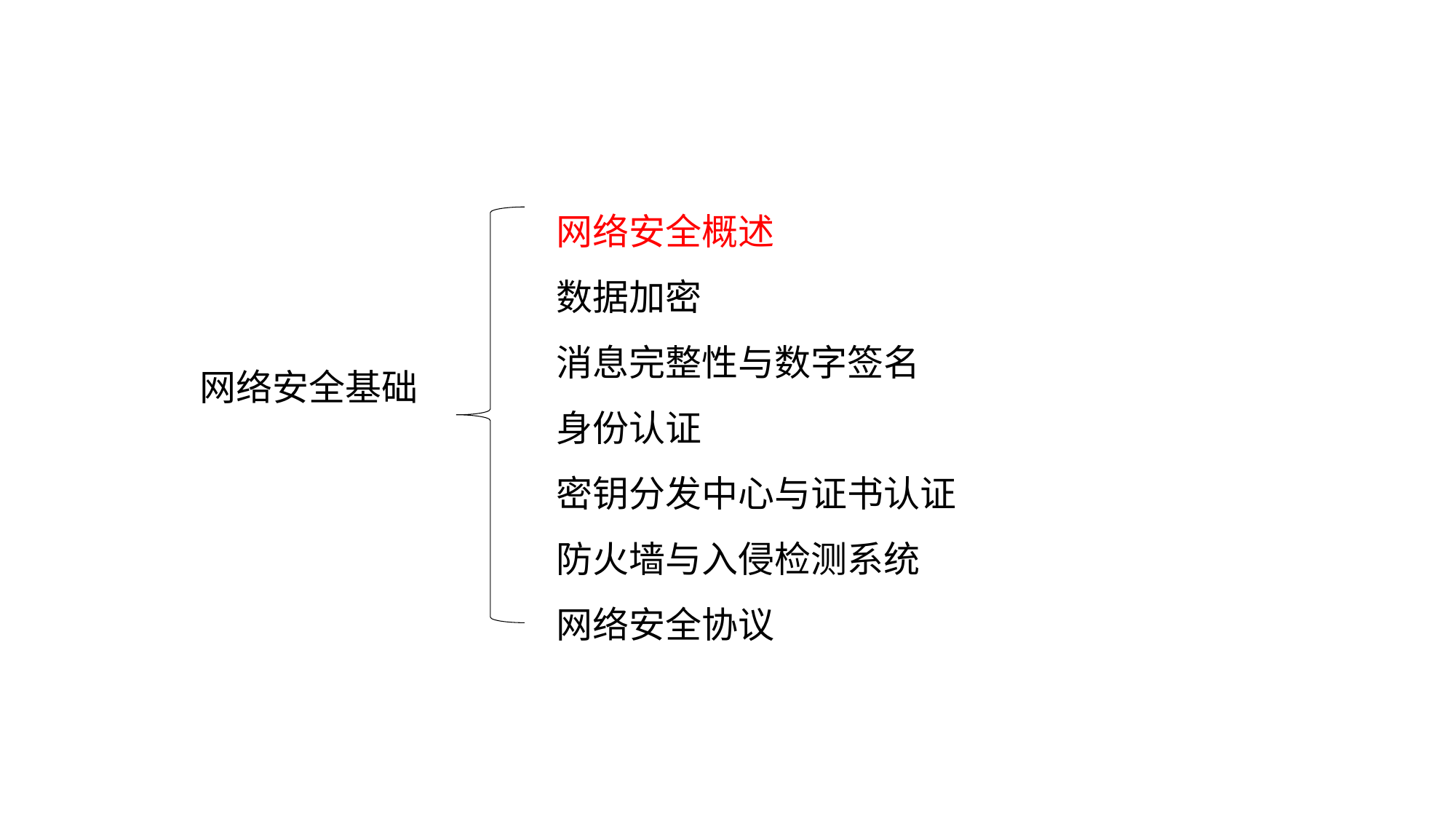

网络安全概述
数据加密
消息完整性与数字签名
身份认证
密钥分发中心与证书认证
防火墙与入侵检测系统
网络安全协议

网络安全基础